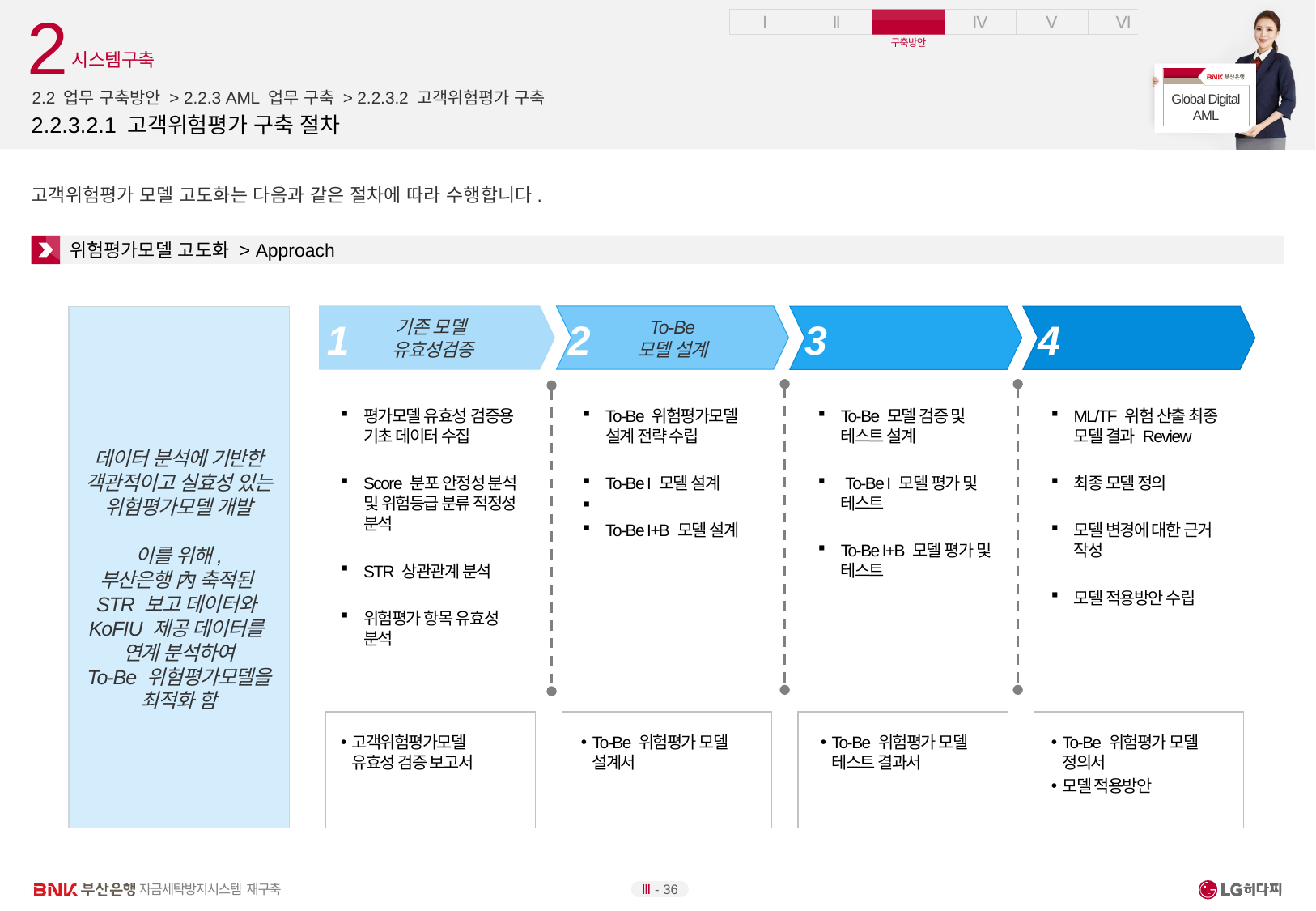

2
시스템구축
2.2 업무 구축방안 > 2.2.3 AML 업무 구축 > 2.2.3.2 고객위험평가 구축
# 2.2.3.2.1 고객위험평가 구축 절차
고객위험평가 모델 고도화는 다음과 같은 절차에 따라 수행합니다.
위험평가모델 고도화 > Approach

기존 모델
유효성검증
To-Be
모델 설계
모델 적용
방안 수립

데이터 분석에 기반한 객관적이고 실효성 있는 위험평가모델 개발

이를 위해,
부산은행 內 축적된
STR 보고 데이터와
KoFIU 제공 데이터를
연계 분석하여
To-Be 위험평가모델을 최적화 함
모델 평가
및 테스트
4
1
2
3
평가모델 유효성 검증용 기초 데이터 수집

Score 분포 안정성 분석 및 위험등급 분류 적정성 분석

STR 상관관계 분석

위험평가 항목 유효성 분석
To-Be 위험평가모델
설계 전략 수립

To-Be I 모델 설계

To-Be I+B 모델 설계
To-Be 모델 검증 및 테스트 설계

 To-Be I 모델 평가 및 테스트

To-Be I+B 모델 평가 및 테스트

ML/TF 위험 산출 최종 모델 결과 Review

최종 모델 정의

모델 변경에 대한 근거 작성

모델 적용방안 수립

고객위험평가모델
유효성 검증 보고서
To-Be 위험평가 모델 설계서

To-Be 위험평가 모델 테스트 결과서
To-Be 위험평가 모델 정의서
모델 적용방안
Ⅲ - 36